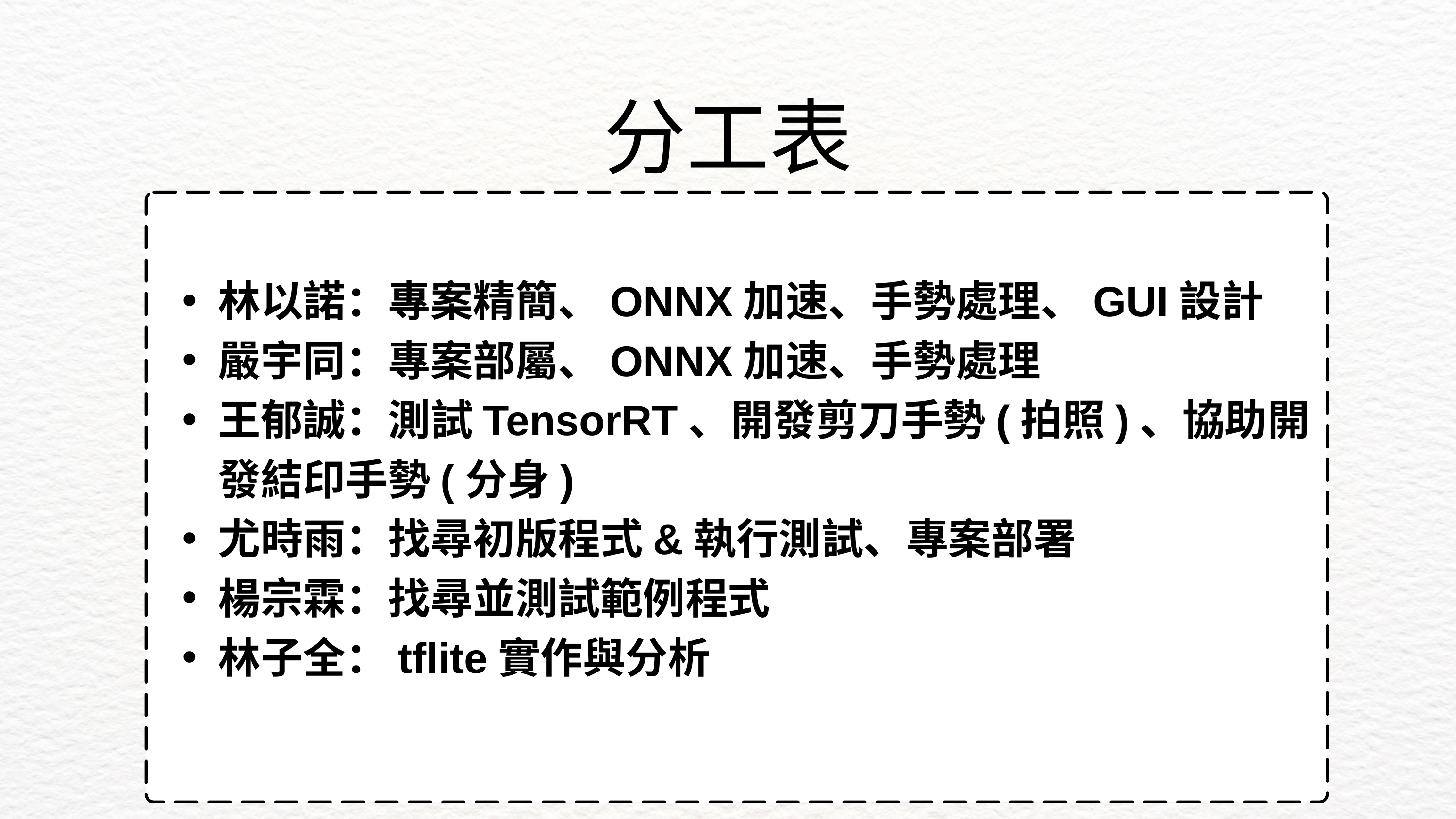

分工表

林以諾：專案精簡、ONNX加速、手勢處理、GUI設計
嚴宇同：專案部屬、ONNX加速、手勢處理
王郁誠：測試TensorRT、開發剪刀手勢(拍照)、協助開發結印手勢(分身)
尤時雨：找尋初版程式&執行測試、專案部署
楊宗霖：找尋並測試範例程式
林子全：tflite實作與分析